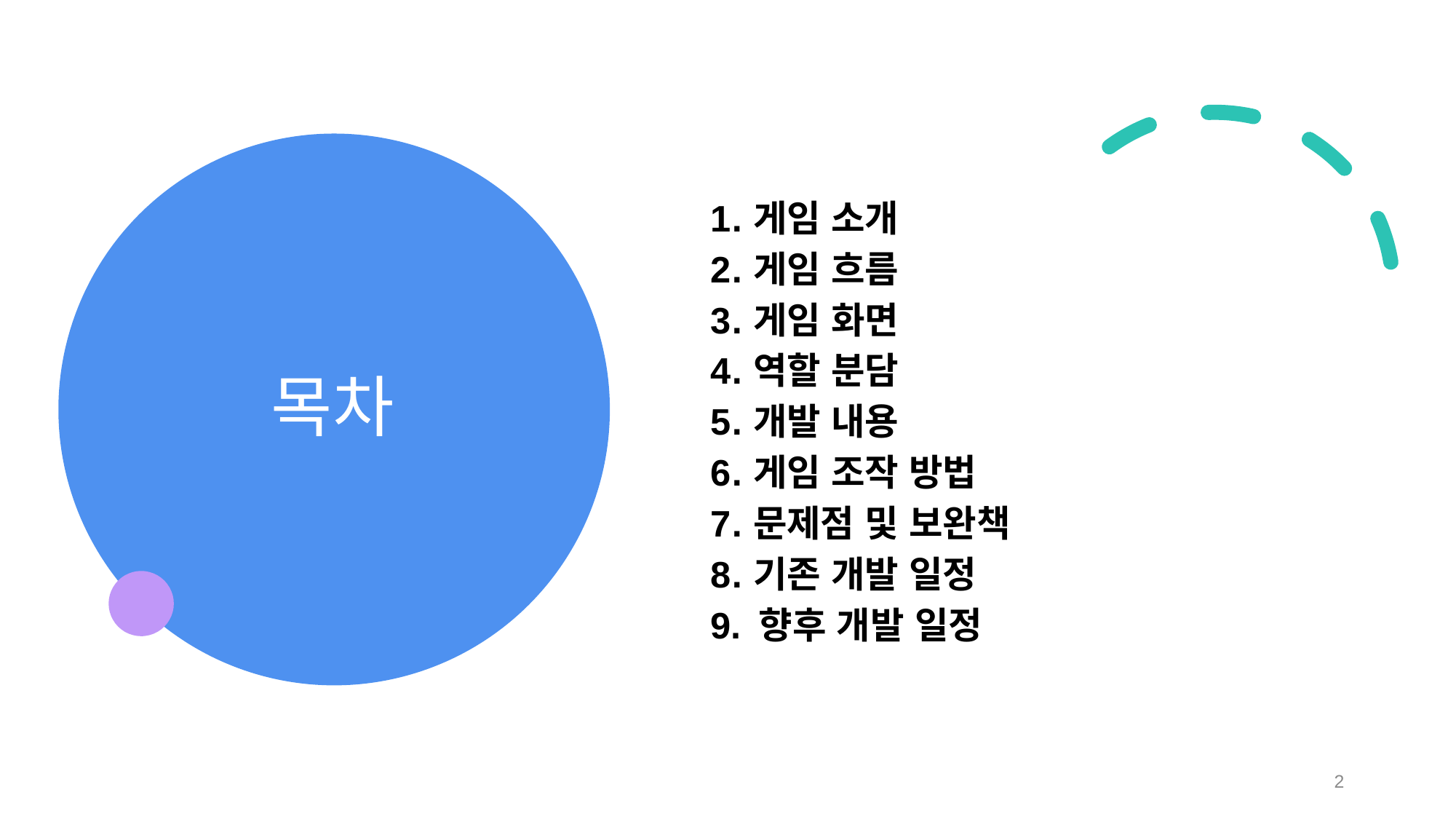

# 목차
게임 소개
게임 흐름
게임 화면
역할 분담
개발 내용
게임 조작 방법
문제점 및 보완책
기존 개발 일정
9. 향후 개발 일정
2